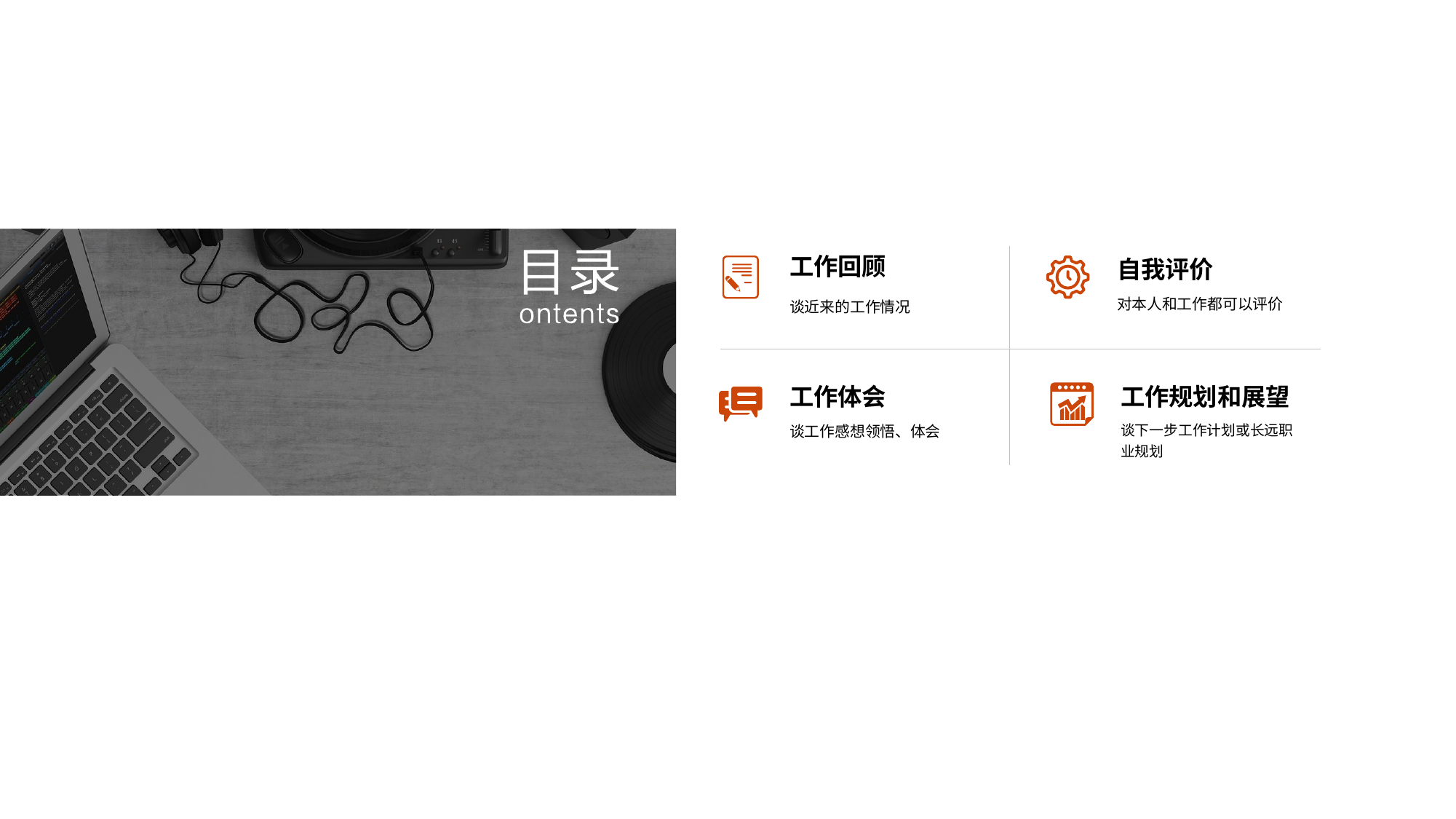

工作回顾

谈近来的工作情况
自我评价

对本人和工作都可以评价
工作体会

谈工作感想领悟、体会
工作规划和展望

谈下一步工作计划或长远职业规划